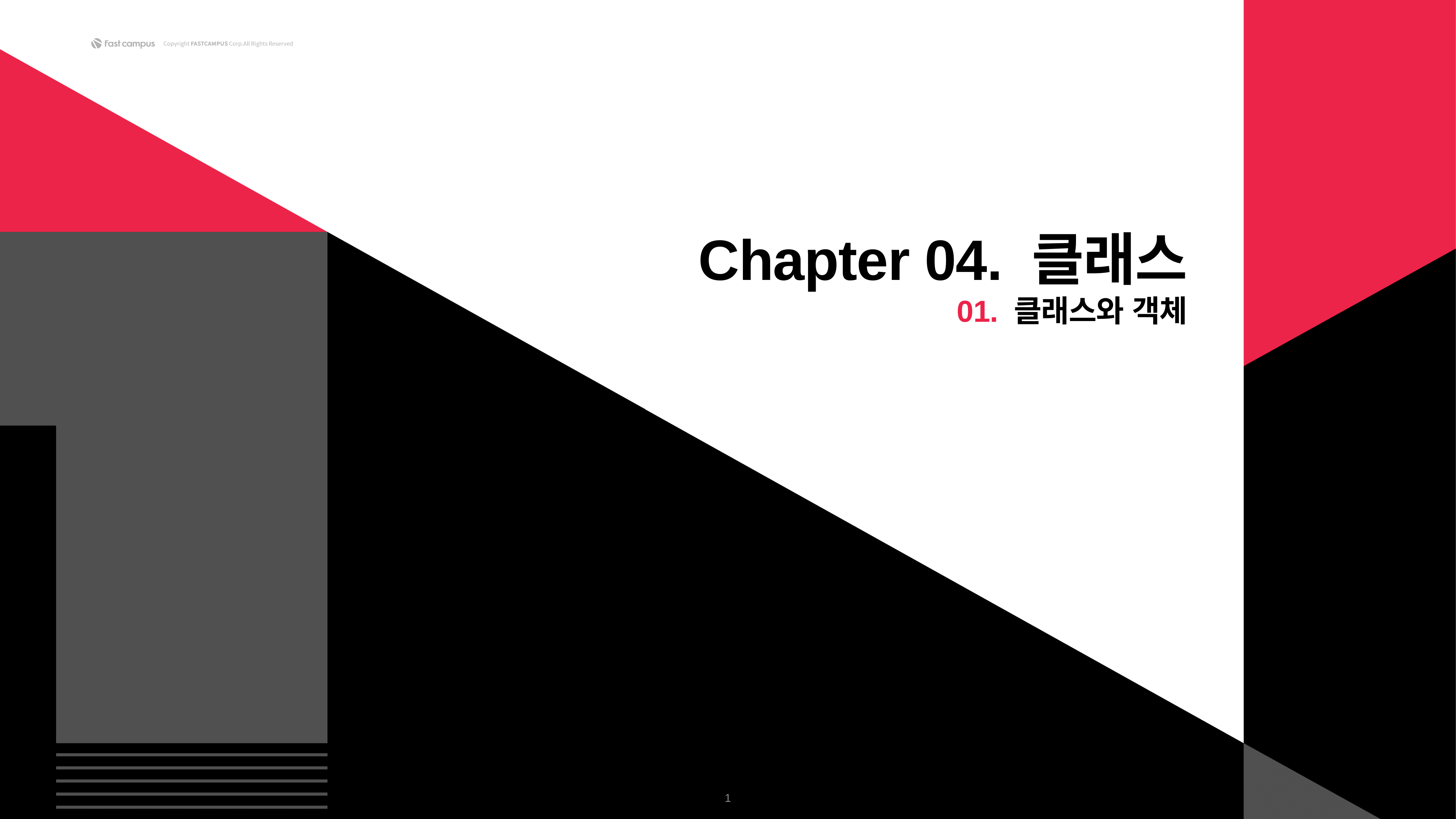

Chapter 04. 클래스
01. 클래스와 객체
1